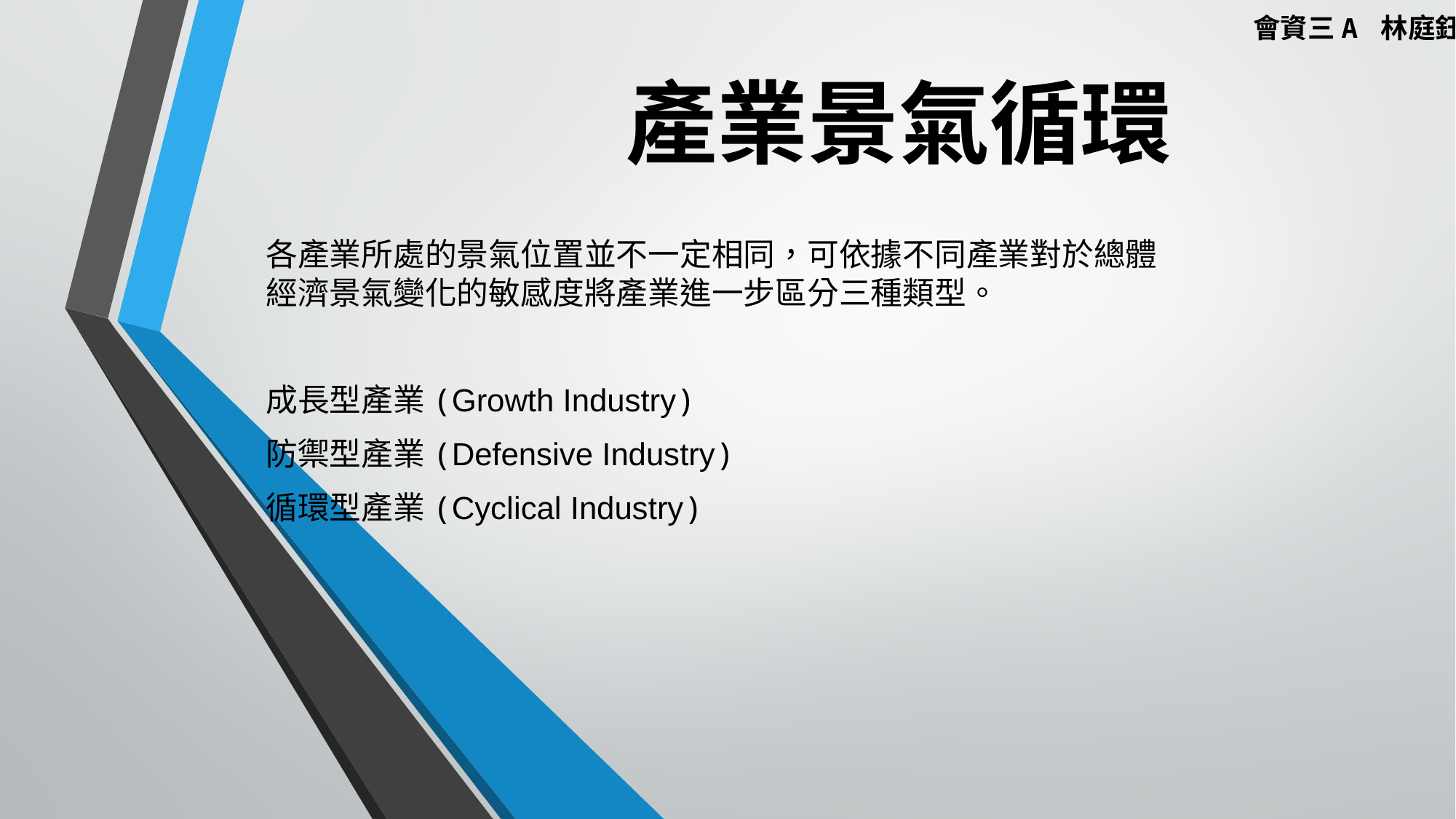

# 產業景氣循環
會資三A 林庭鈺
各產業所處的景氣位置並不一定相同，可依據不同產業對於總體經濟景氣變化的敏感度將產業進一步區分三種類型。

成長型產業(Growth Industry)
防禦型產業(Defensive Industry)
循環型產業(Cyclical Industry)